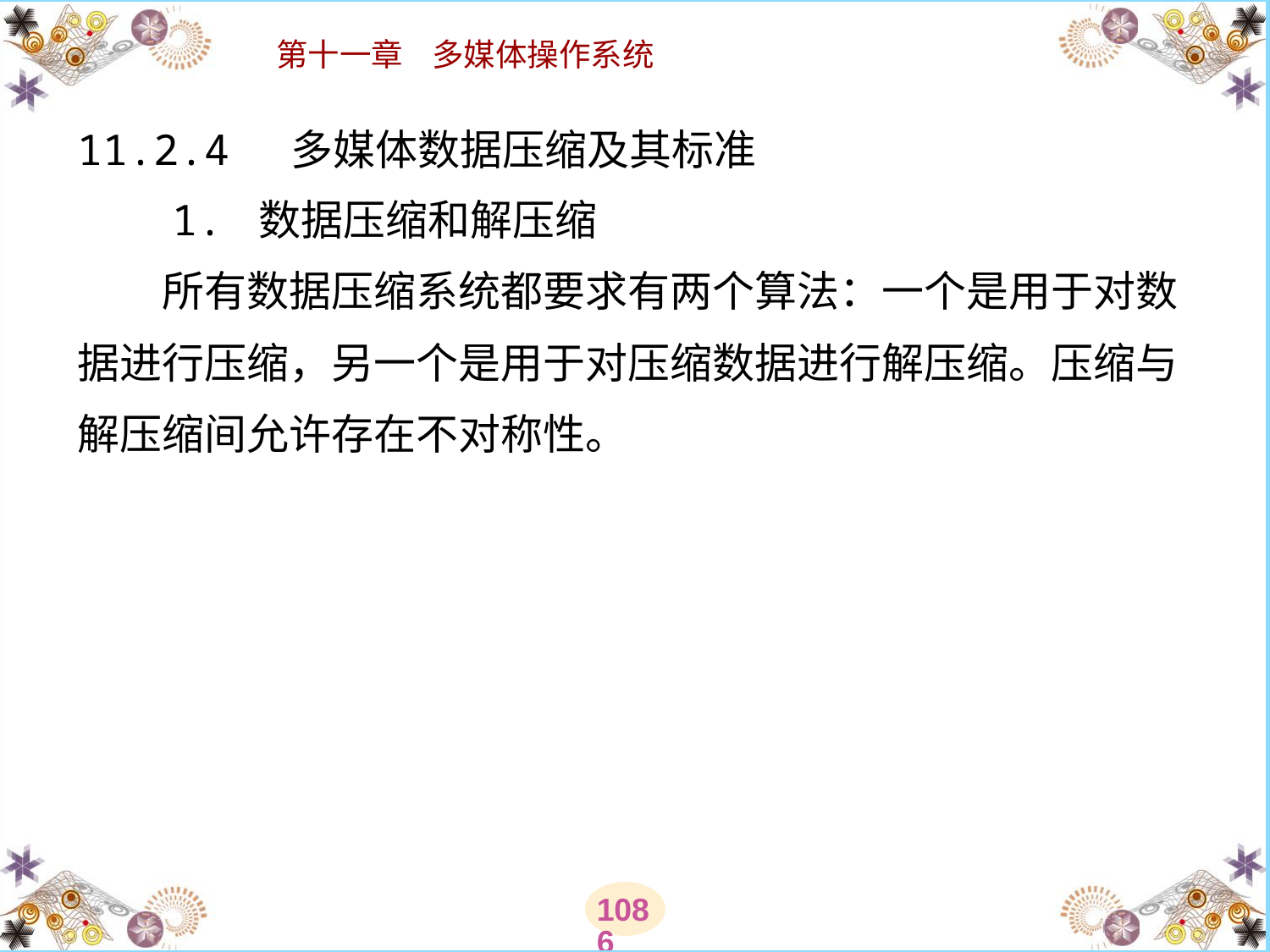

# 11.2.4  多媒体数据压缩及其标准 　　1. 数据压缩和解压缩 　　所有数据压缩系统都要求有两个算法：一个是用于对数据进行压缩，另一个是用于对压缩数据进行解压缩。压缩与解压缩间允许存在不对称性。